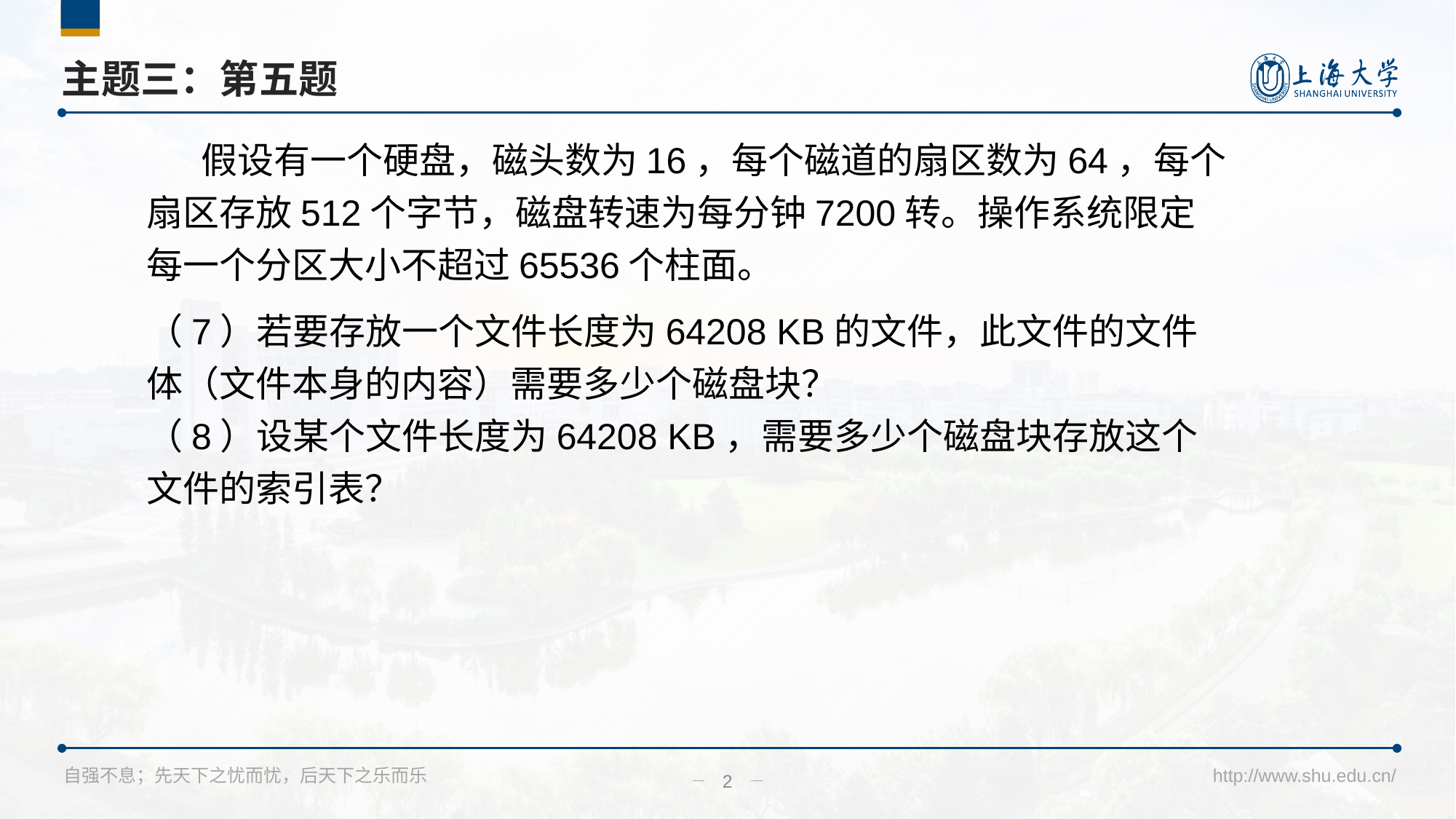

# 主题三：第五题
假设有一个硬盘，磁头数为16，每个磁道的扇区数为64，每个扇区存放512个字节，磁盘转速为每分钟7200转。操作系统限定每一个分区大小不超过65536个柱面。
（7）若要存放一个文件长度为64208 KB的文件，此文件的文件体（文件本身的内容）需要多少个磁盘块？
（8）设某个文件长度为64208 KB，需要多少个磁盘块存放这个文件的索引表？
2